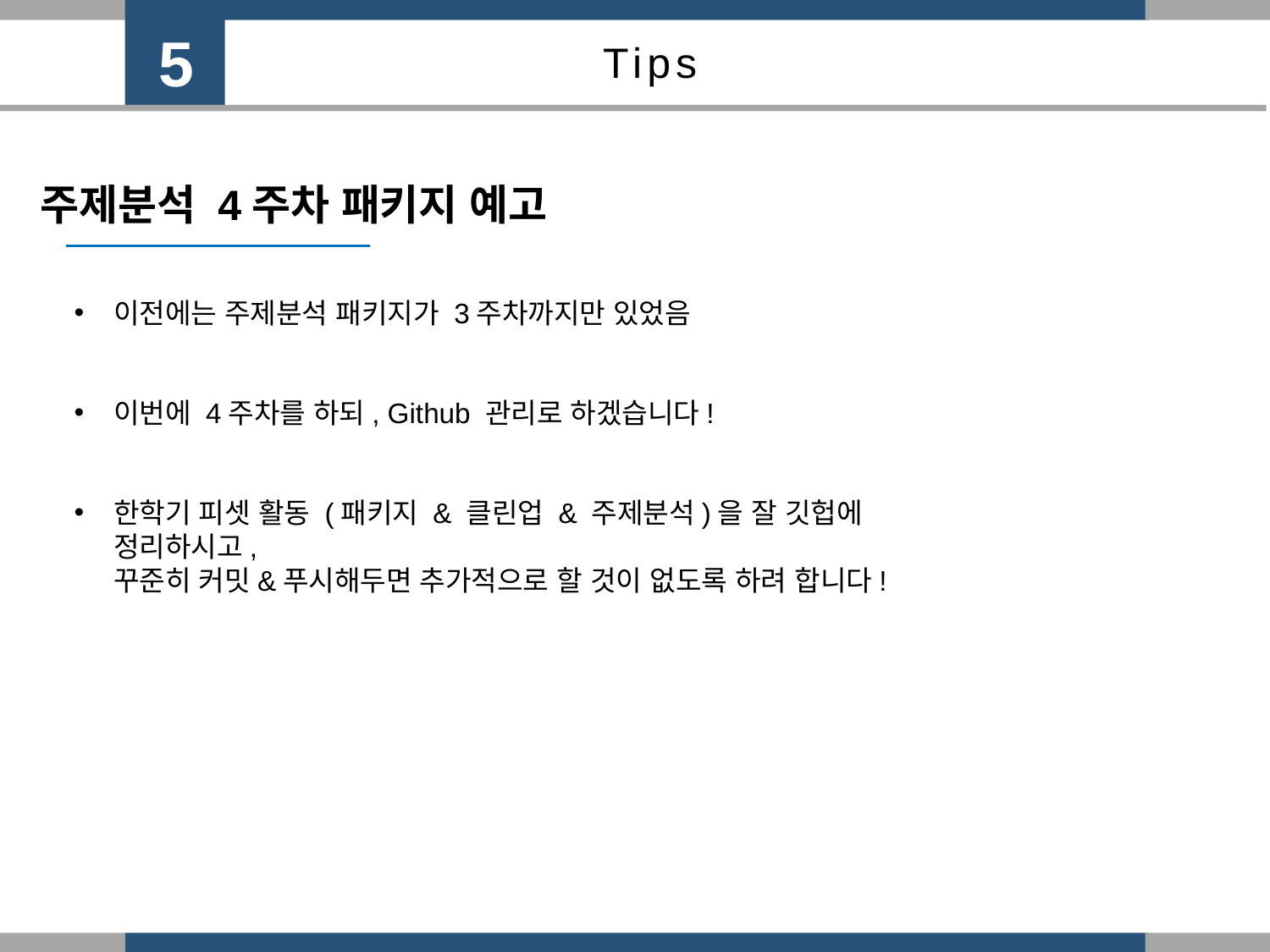

5
Tips

주제분석 4주차 패키지 예고
이전에는 주제분석 패키지가 3주차까지만 있었음
이번에 4주차를 하되, Github 관리로 하겠습니다!
한학기 피셋 활동 (패키지 & 클린업 & 주제분석)을 잘 깃헙에 정리하시고,
꾸준히 커밋&푸시해두면 추가적으로 할 것이 없도록 하려 합니다!